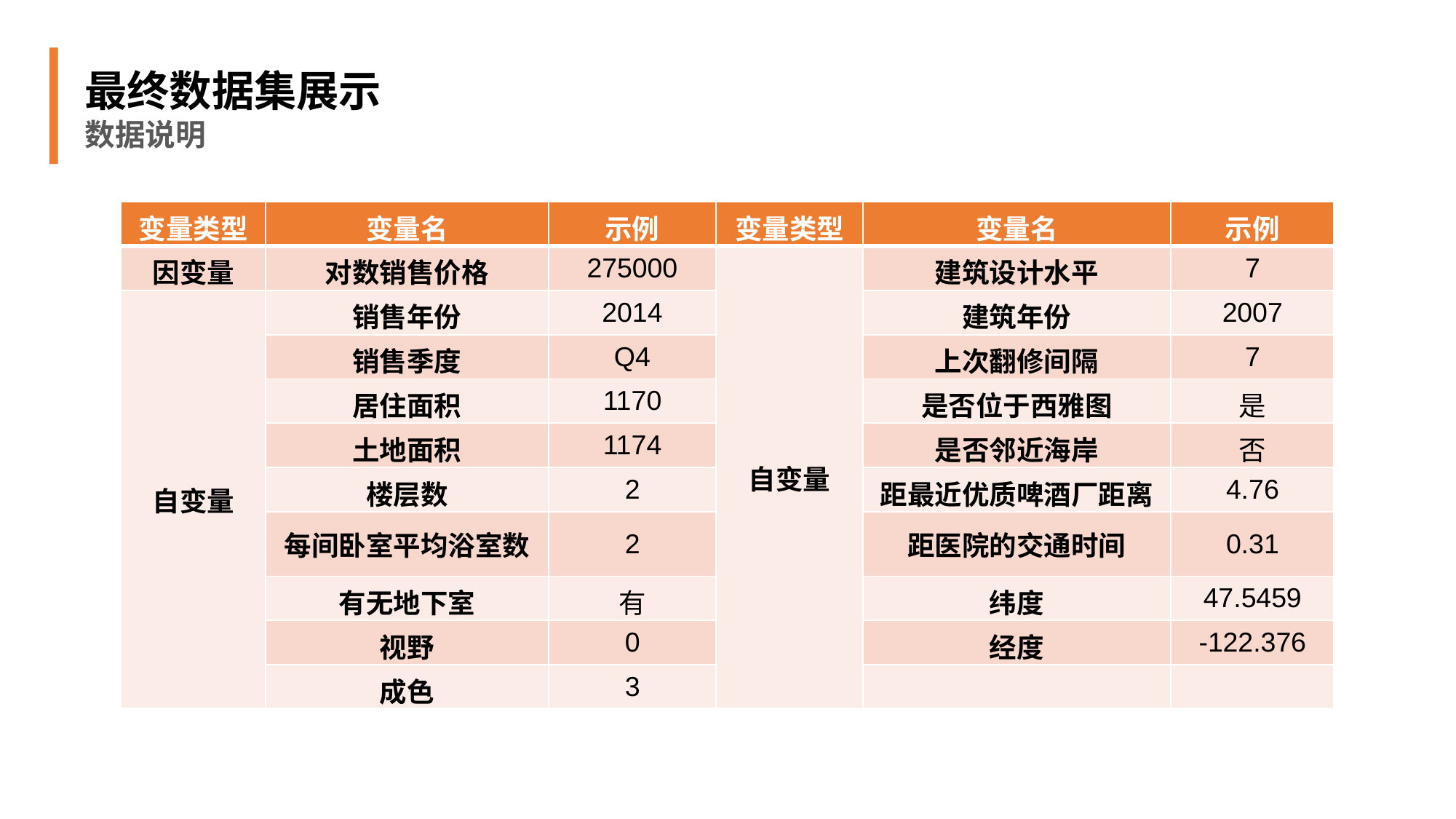

最终数据集展示

数据说明
| 变量类型 | 变量名 | 示例 | 变量类型 | 变量名 | 示例 |
| --- | --- | --- | --- | --- | --- |
| 因变量 | 对数销售价格 | 275000 | 自变量 | 建筑设计水平 | 7 |
| 自变量 | 销售年份 | 2014 | 20140502～20150527 | 建筑年份 | 2007 |
| 自变量 | 销售季度 | Q4 | 1～33 | 上次翻修间隔 | 7 |
|  | 居住面积 | 1170 | 0.5～5.5 | 是否位于西雅图 | 是 |
|  | 土地面积 | 1174 | 370～5635（单位：平方英尺） | 是否邻近海岸 | 否 |
|  | 楼层数 | 2 | 520～1651359（单位：平方英尺） | 距最近优质啤酒厂距离 | 4.76 |
|  | 每间卧室平均浴室数 | 2 | 1～3.5（单位：层） | 距医院的交通时间 | 0.31 |
|  | 有无地下室 | 有 | 是/否 | 纬度 | 47.5459 |
|  | 视野 | 0 |  | 经度 | -122.376 |
|  | 成色 | 3 |  |  |  |